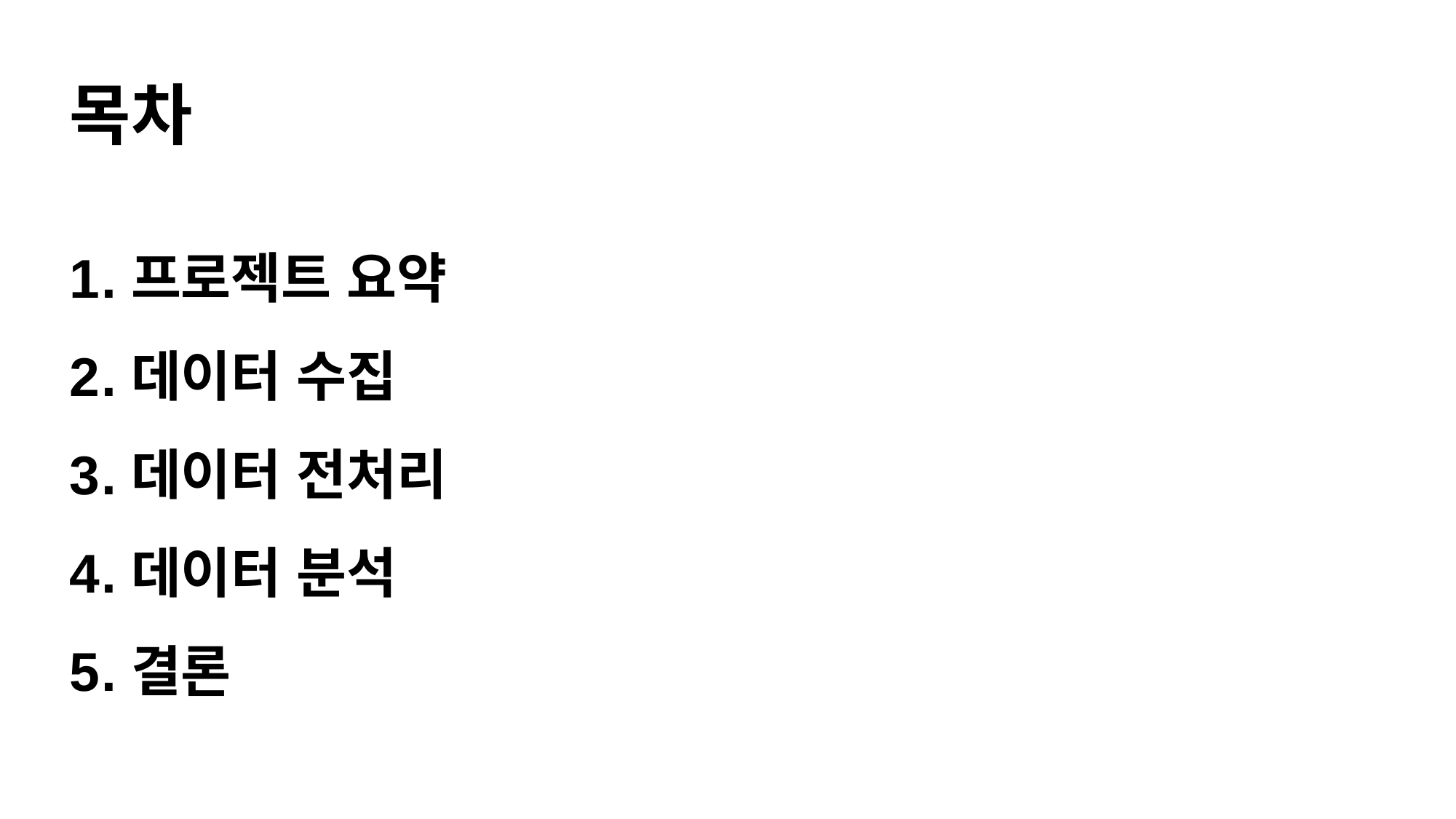

# 목차
프로젝트 요약
데이터 수집
데이터 전처리
데이터 분석
결론